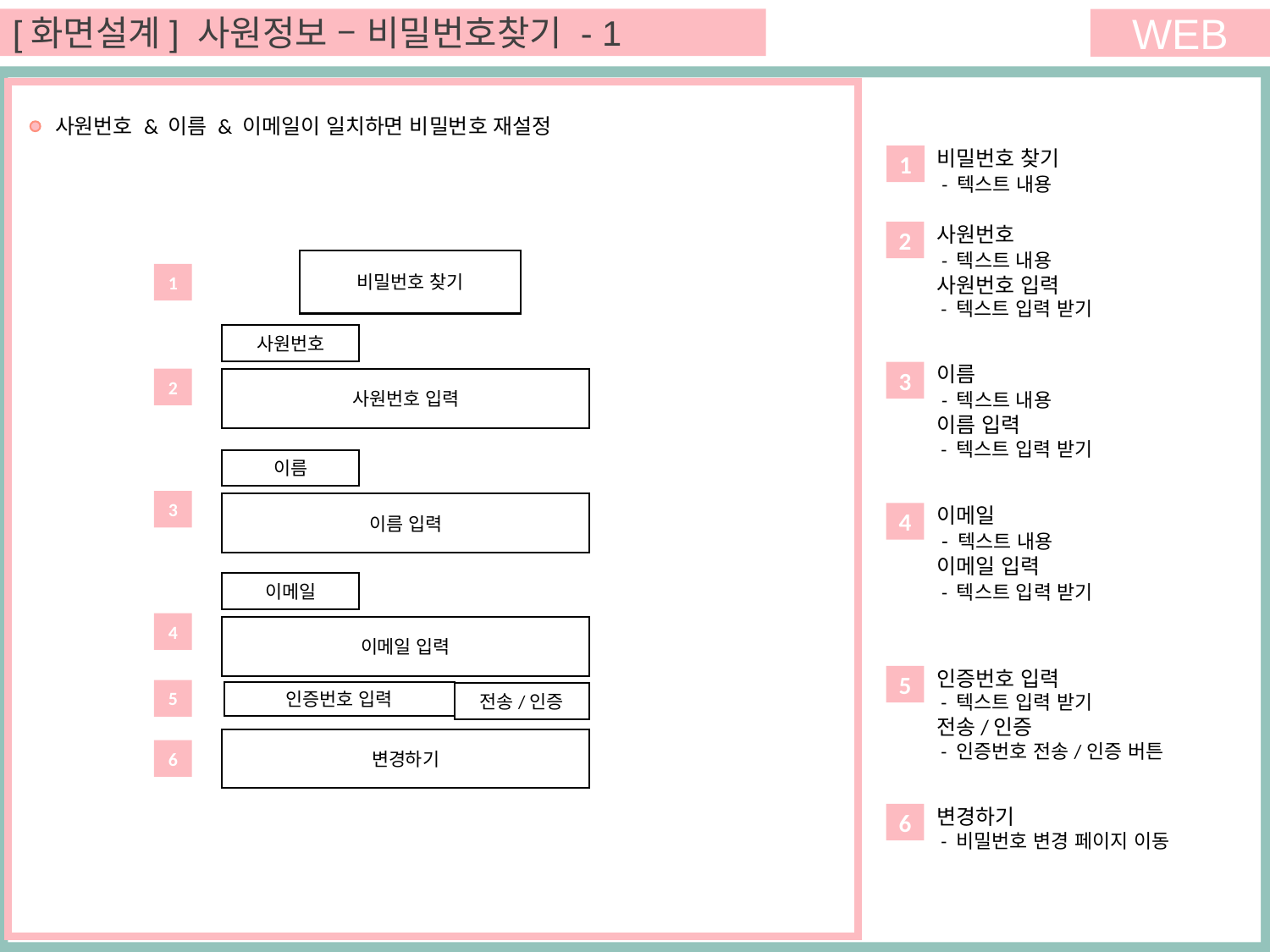

[화면설계] 사원정보 – 비밀번호찾기 - 1
WEB

사원번호 & 이름 & 이메일이 일치하면 비밀번호 재설정

비밀번호 찾기
 - 텍스트 내용
1
사원번호
 - 텍스트 내용
사원번호 입력
 - 텍스트 입력 받기
2
비밀번호 찾기
1
사원번호
이름
 - 텍스트 내용
이름 입력
 - 텍스트 입력 받기
3
2
사원번호 입력
이름
3
이름 입력
이메일
 - 텍스트 내용
이메일 입력
 - 텍스트 입력 받기
4
이메일
4
이메일 입력
인증번호 입력
 - 텍스트 입력 받기
전송/인증
 - 인증번호 전송/인증 버튼
5
5
인증번호 입력
전송/인증
변경하기
6
변경하기
 - 비밀번호 변경 페이지 이동
6